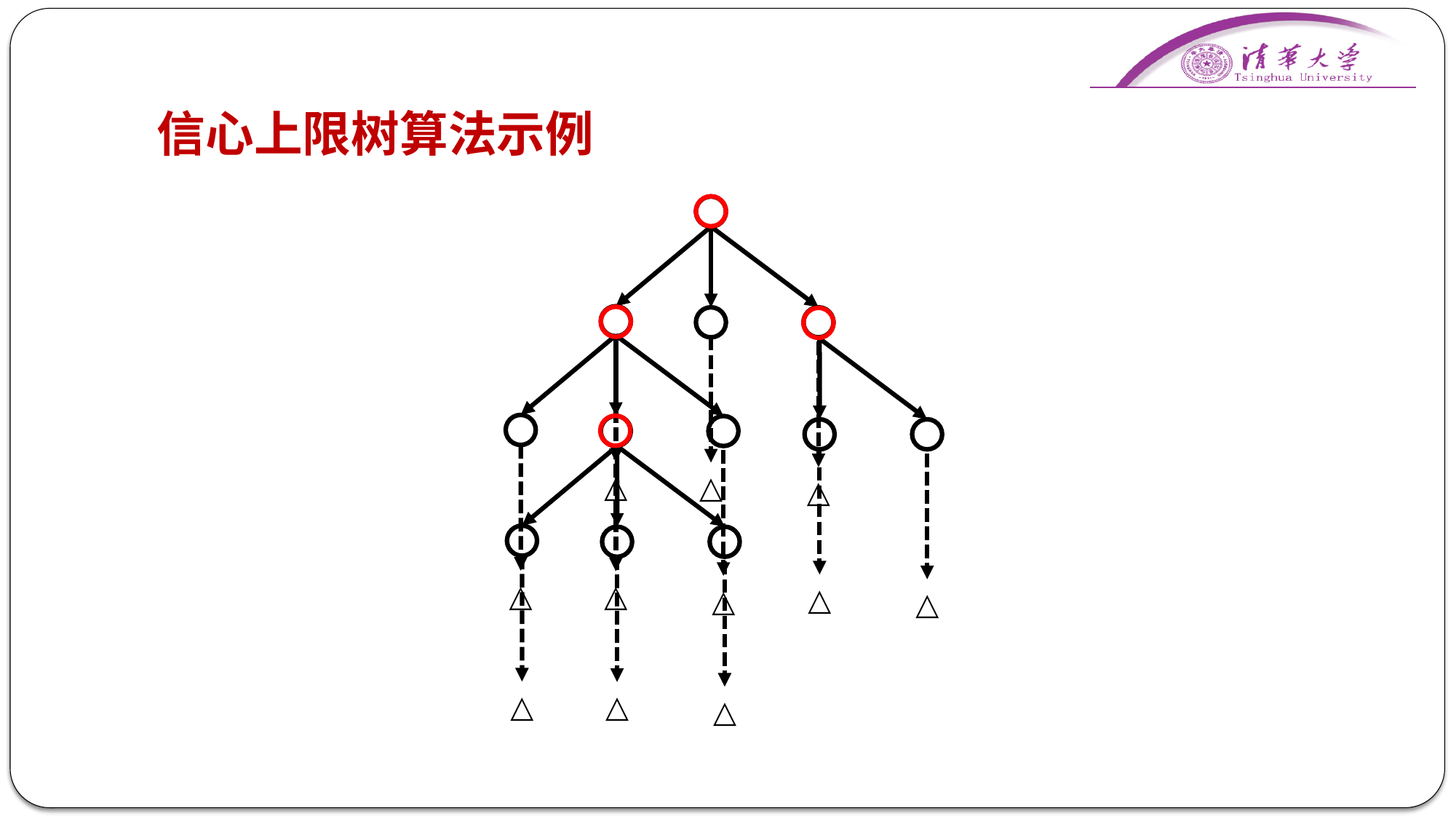

# 信心上限树算法示例

△
△
△

△
△
△
△
△
△
△
△